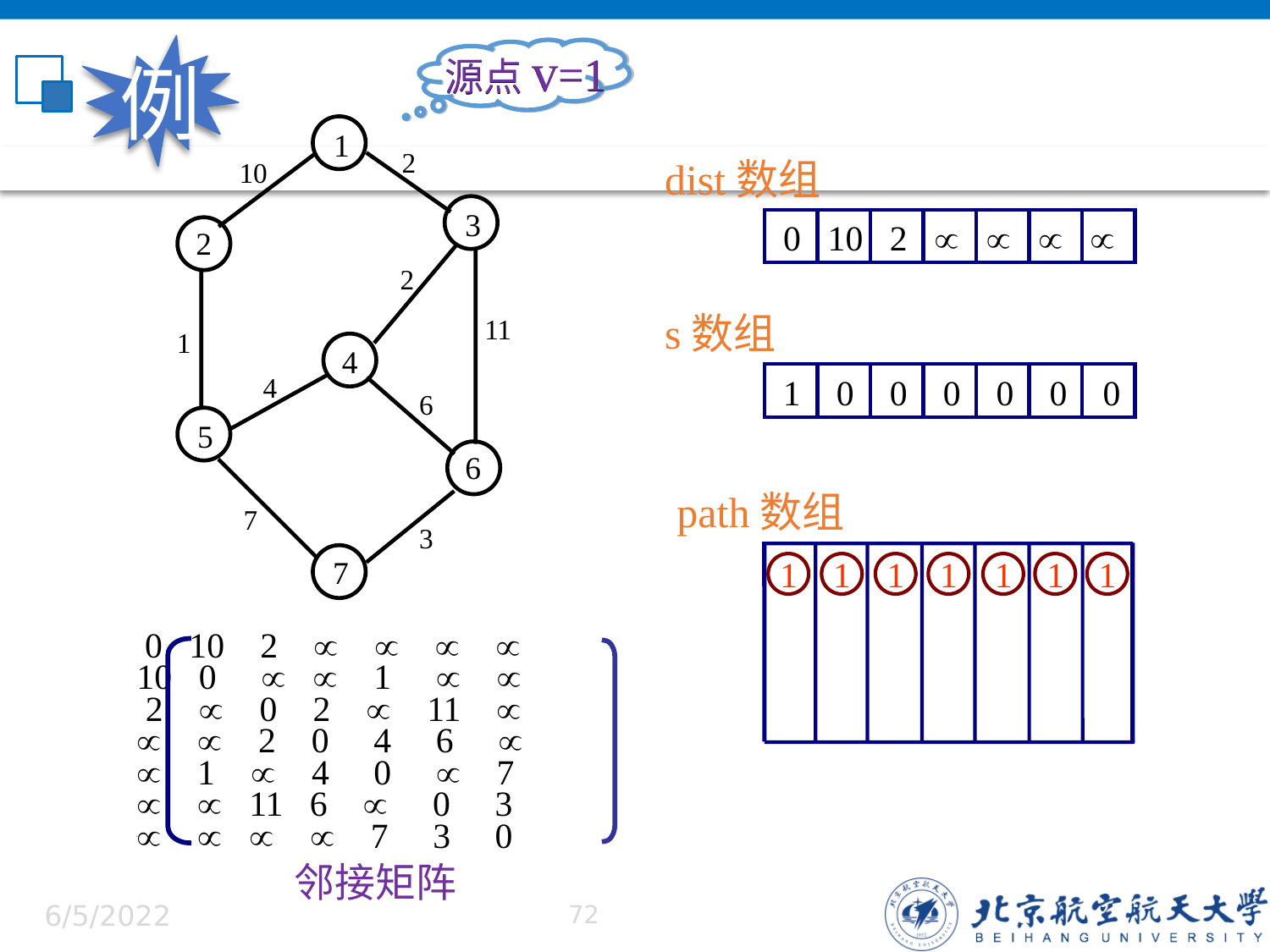

源点v=1

例

1
2
10

3

2

2

11
1

4
4

6

5

6

7
3

7
dist数组

0   10   2   ∝   ∝   ∝   ∝
s数组

1    0    0    0    0    0    0
path数组

1

1

1

1

1

1

1

 0   10    2    ∝    ∝    ∝    ∝
10   0     ∝   ∝    1     ∝    ∝
 2    ∝    0    2    ∝    11    ∝
∝    ∝    2    0     4     6     ∝
∝    1    ∝    4     0     ∝    7
∝    ∝   11   6    ∝     0     3
∝    ∝   ∝    ∝    7     3     0

邻接矩阵

6/5/2022
72